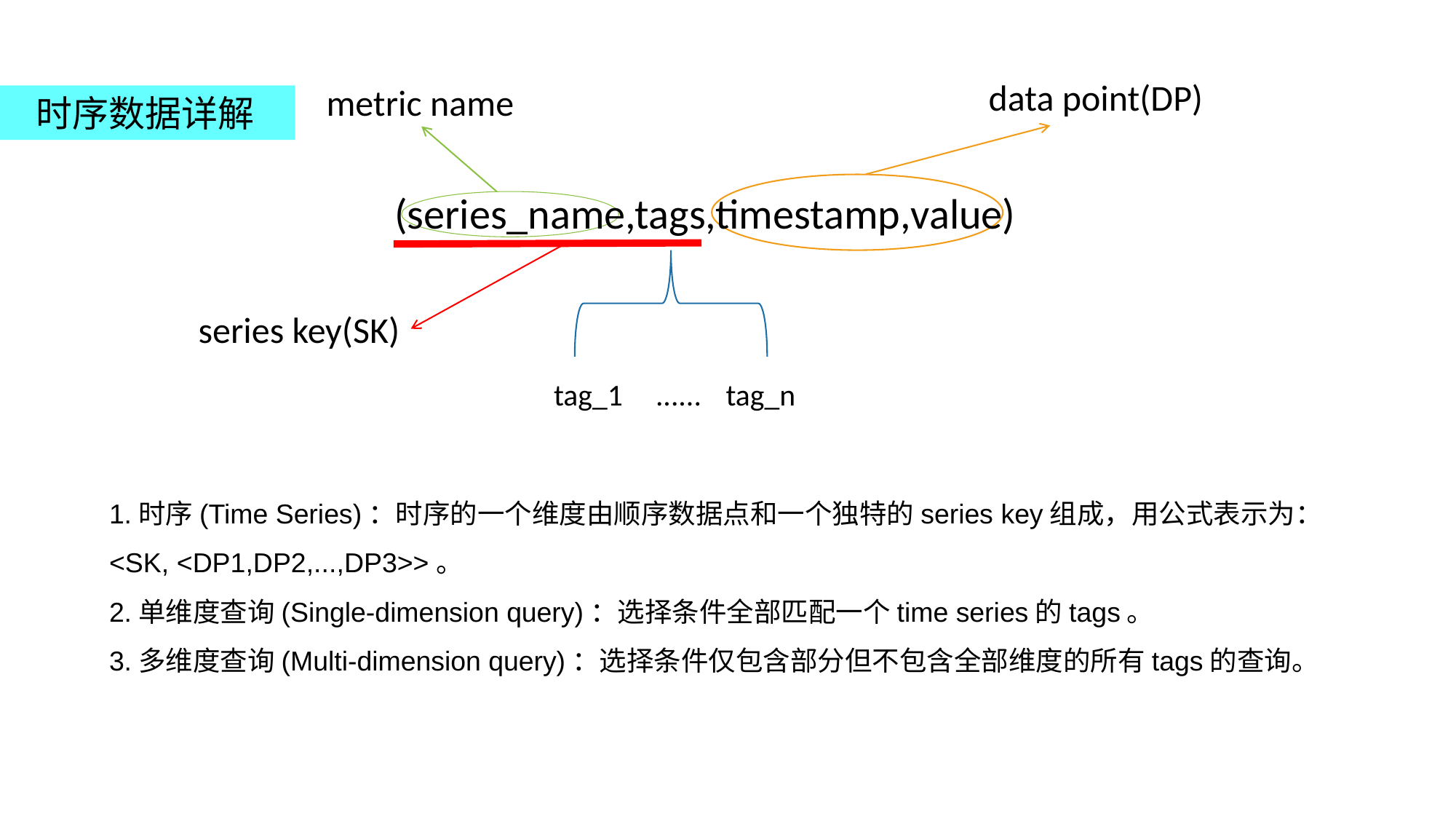

data point(DP)
metric name
  时序数据详解

(series_name,tags,timestamp,value)

series key(SK)
tag_1
......
tag_n
1.时序(Time Series)：时序的一个维度由顺序数据点和一个独特的series key组成，用公式表示为：<SK, <DP1,DP2,...,DP3>>。
2.单维度查询(Single-dimension query)：选择条件全部匹配一个time series的tags。
3.多维度查询(Multi-dimension query)：选择条件仅包含部分但不包含全部维度的所有tags的查询。